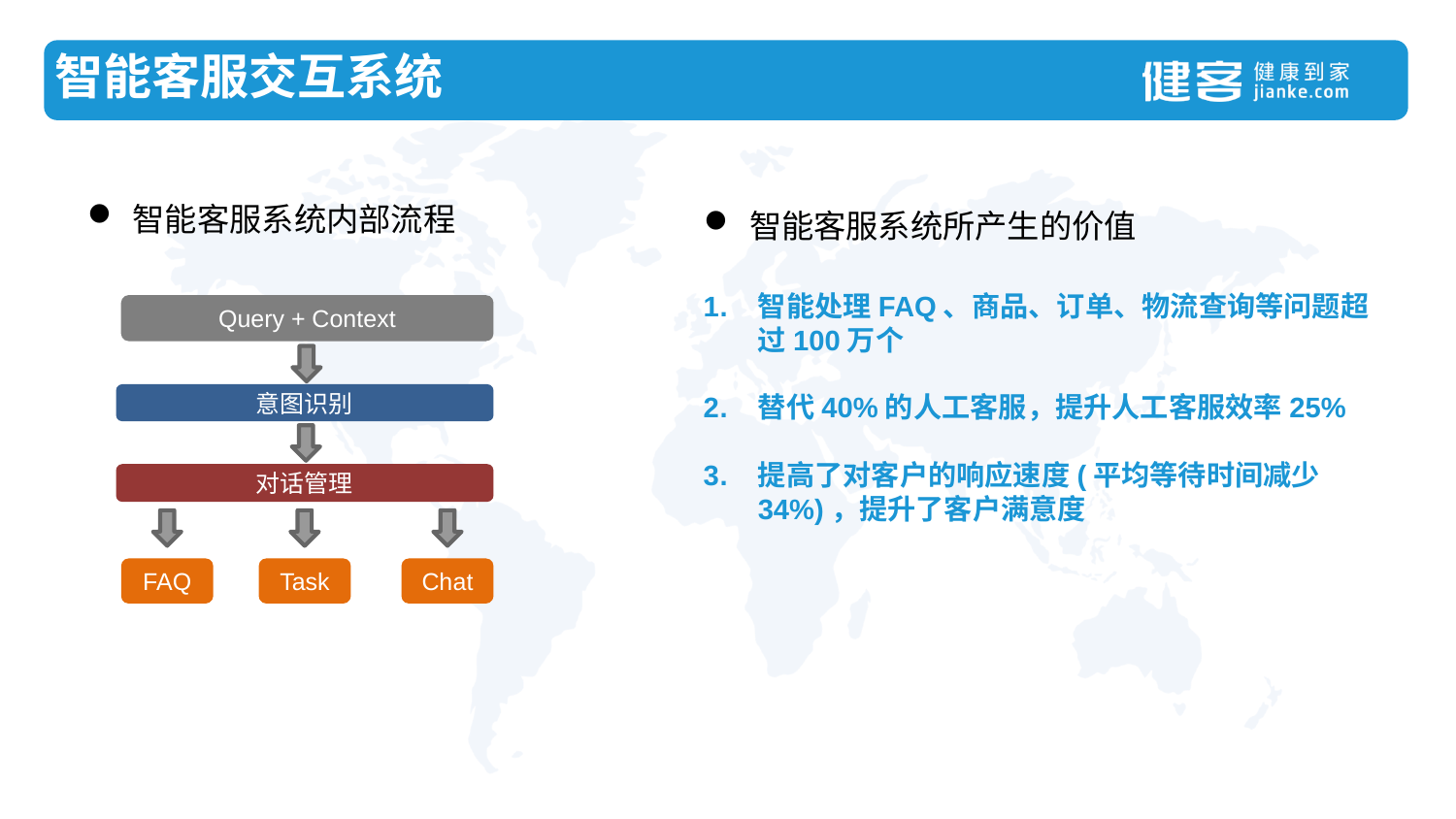

智能客服交互系统
智能客服系统内部流程
智能客服系统所产生的价值
智能处理FAQ、商品、订单、物流查询等问题超过100万个

替代40%的人工客服，提升人工客服效率25%

提高了对客户的响应速度(平均等待时间减少34%)，提升了客户满意度
Query + Context

意图识别

对话管理

FAQ
Task
Chat